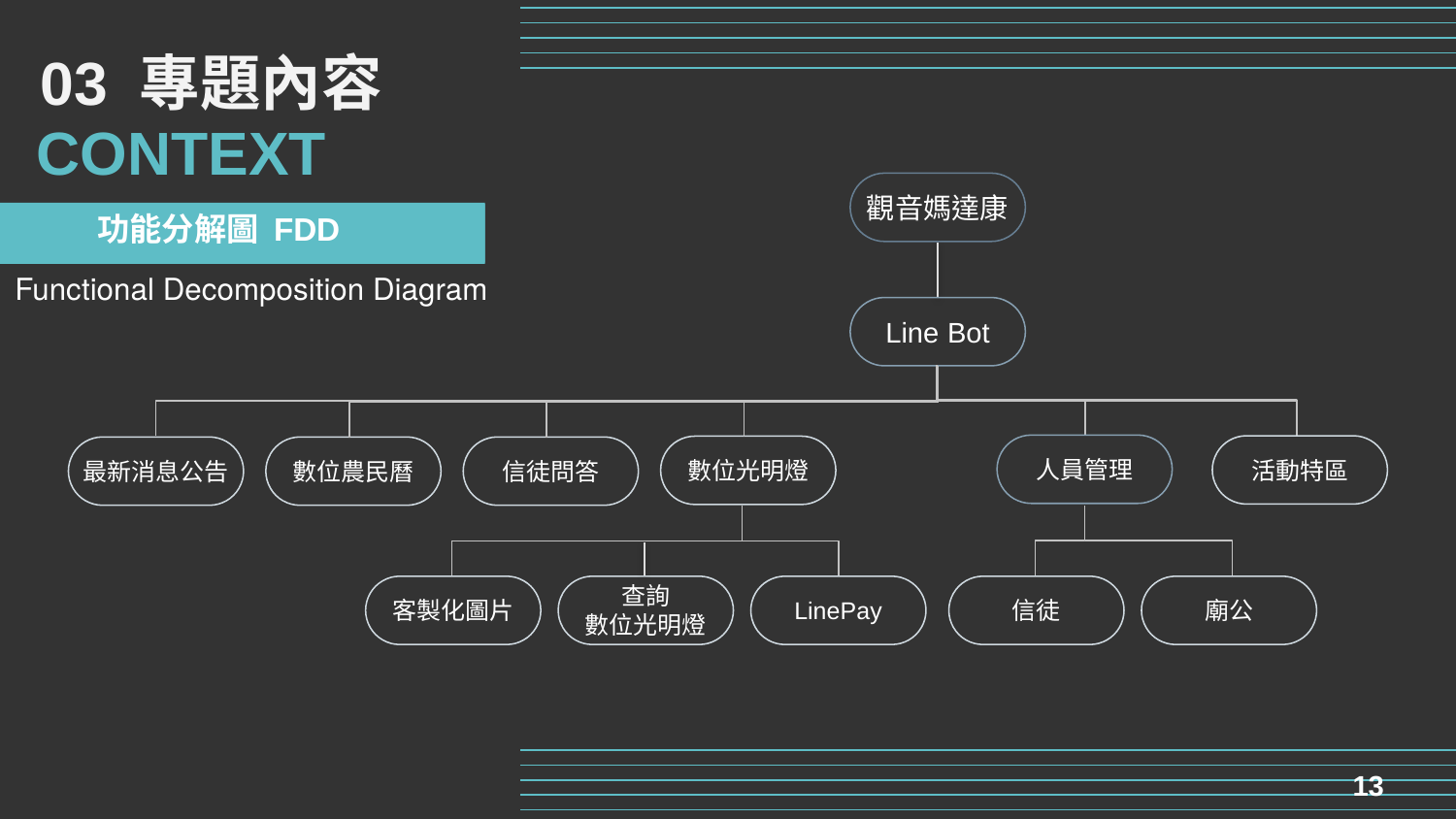

03 專題內容
CONTEXT
觀音媽達康

Line Bot

人員管理
活動特區
數位光明燈
最新消息公告
數位農民曆

客製化圖片
查詢
數位光明燈
LinePay
信徒
廟公
信徒問答

功能分解圖 FDD

Functional Decomposition Diagram
13
13